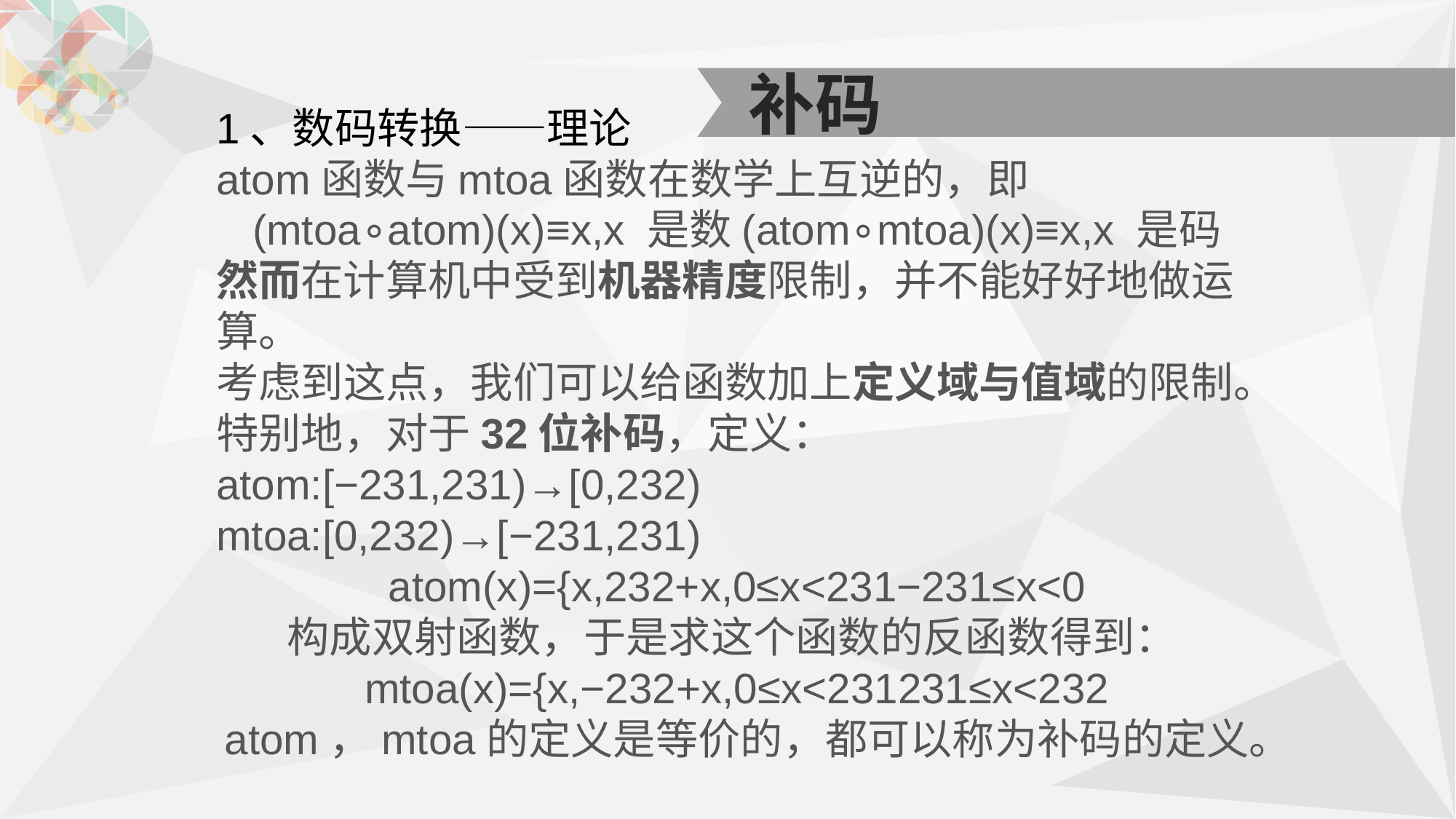

补码

1、数码转换——理论
atom函数与mtoa函数在数学上互逆的，即
(mtoa∘atom)(x)≡x,x 是数(atom∘mtoa)(x)≡x,x 是码
然而在计算机中受到机器精度限制，并不能好好地做运算。
考虑到这点，我们可以给函数加上定义域与值域的限制。
特别地，对于32位补码，定义：
atom:[−231,231)→[0,232) 
mtoa:[0,232)→[−231,231)
atom(x)={x,232+x,0≤x<231−231≤x<0
构成双射函数，于是求这个函数的反函数得到： 
mtoa(x)={x,−232+x,0≤x<231231≤x<232
atom，mtoa的定义是等价的，都可以称为补码的定义。